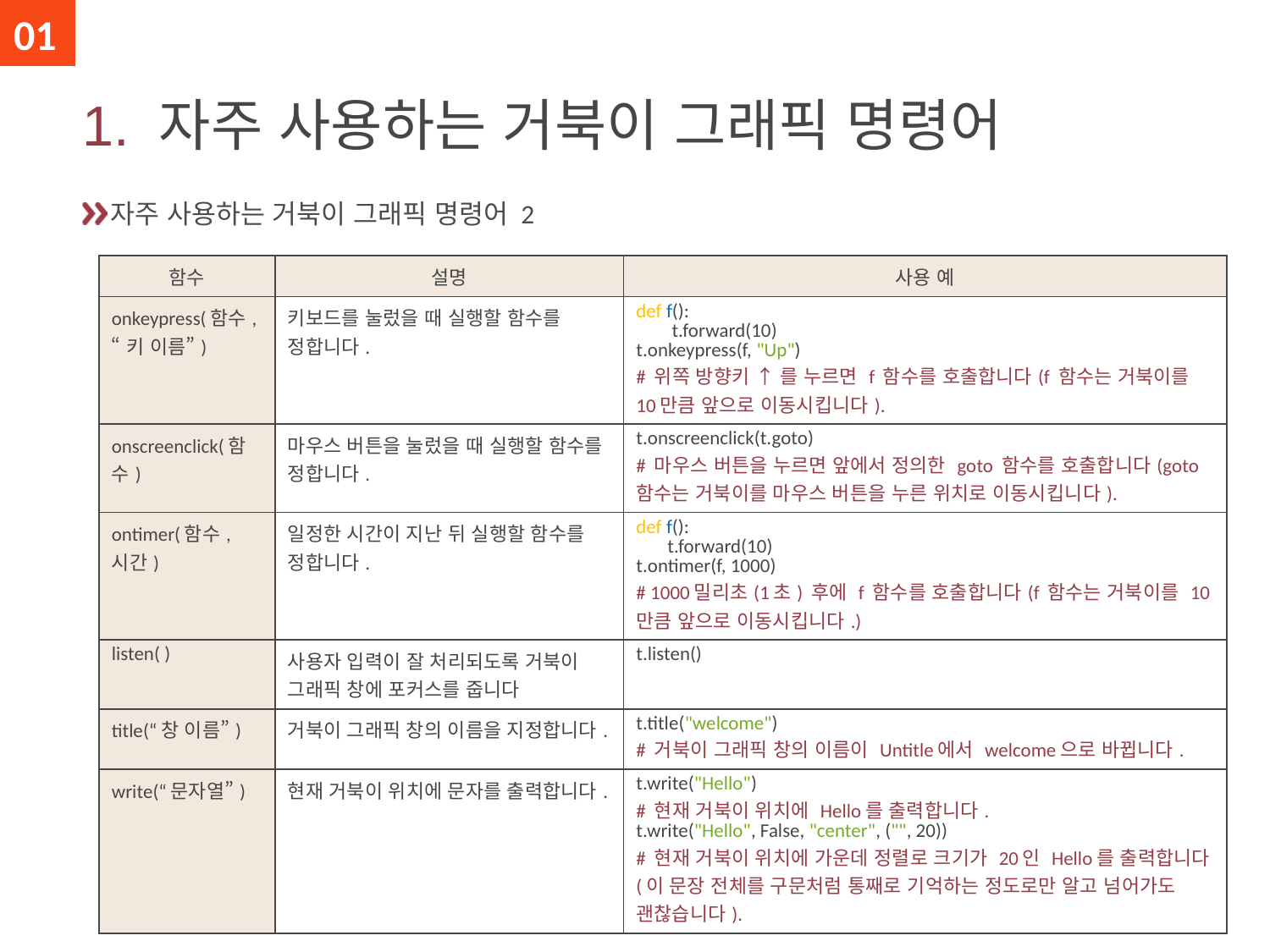

01
# 1. 자주 사용하는 거북이 그래픽 명령어
자주 사용하는 거북이 그래픽 명령어 2
| 함수 | 설명 | 사용 예 |
| --- | --- | --- |
| onkeypress(함수, “키 이름”) | 키보드를 눌렀을 때 실행할 함수를 정합니다. | def f(): t.forward(10) t.onkeypress(f, "Up") # 위쪽 방향키 ↑ 를 누르면 f 함수를 호출합니다(f 함수는 거북이를 10만큼 앞으로 이동시킵니다). |
| onscreenclick(함 수) | 마우스 버튼을 눌렀을 때 실행할 함수를 정합니다. | t.onscreenclick(t.goto) # 마우스 버튼을 누르면 앞에서 정의한 goto 함수를 호출합니다(goto 함수는 거북이를 마우스 버튼을 누른 위치로 이동시킵니다). |
| ontimer(함수, 시간) | 일정한 시간이 지난 뒤 실행할 함수를 정합니다. | def f(): t.forward(10) t.ontimer(f, 1000) # 1000밀리초(1초) 후에 f 함수를 호출합니다(f 함수는 거북이를 10만큼 앞으로 이동시킵니다.) |
| listen( ) | 사용자 입력이 잘 처리되도록 거북이 그래픽 창에 포커스를 줍니다 | t.listen() |
| title(“창 이름”) | 거북이 그래픽 창의 이름을 지정합니다. | t.title("welcome") # 거북이 그래픽 창의 이름이 Untitle에서 welcome으로 바뀝니다. |
| write(“문자열”) | 현재 거북이 위치에 문자를 출력합니다. | t.write("Hello") # 현재 거북이 위치에 Hello를 출력합니다. t.write("Hello", False, "center", ("", 20)) # 현재 거북이 위치에 가운데 정렬로 크기가 20인 Hello를 출력합니다(이 문장 전체를 구문처럼 통째로 기억하는 정도로만 알고 넘어가도 괜찮습니다). |